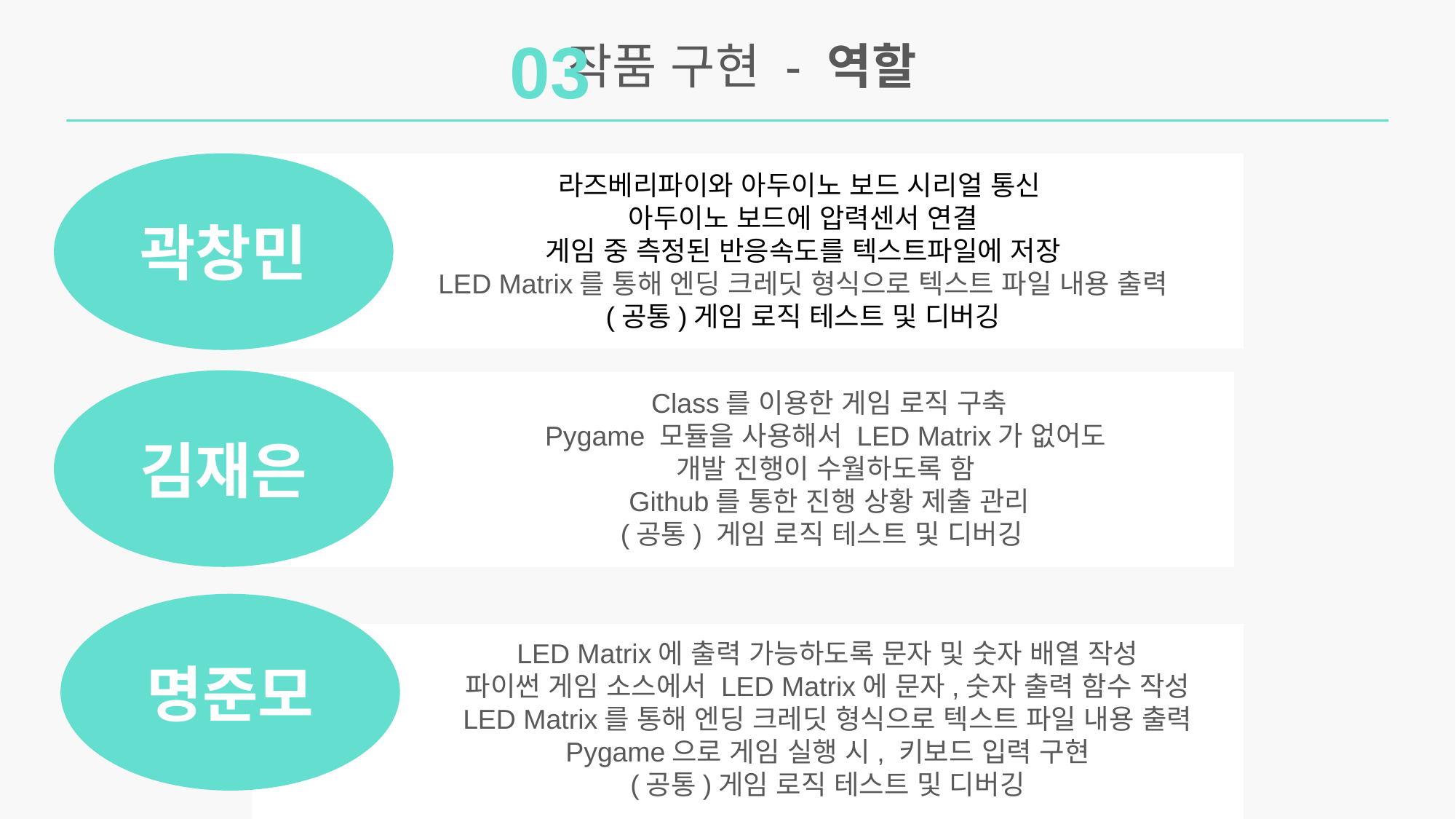

03
작품 구현 - 역할

곽창민

라즈베리파이와 아두이노 보드 시리얼 통신
아두이노 보드에 압력센서 연결
게임 중 측정된 반응속도를 텍스트파일에 저장
LED Matrix를 통해 엔딩 크레딧 형식으로 텍스트 파일 내용 출력
(공통)게임 로직 테스트 및 디버깅
김재은

Class를 이용한 게임 로직 구축
Pygame 모듈을 사용해서 LED Matrix가 없어도
개발 진행이 수월하도록 함
Github를 통한 진행 상황 제출 관리
(공통) 게임 로직 테스트 및 디버깅
명준모

LED Matrix에 출력 가능하도록 문자 및 숫자 배열 작성
파이썬 게임 소스에서 LED Matrix에 문자,숫자 출력 함수 작성
LED Matrix를 통해 엔딩 크레딧 형식으로 텍스트 파일 내용 출력
Pygame으로 게임 실행 시, 키보드 입력 구현
(공통)게임 로직 테스트 및 디버깅